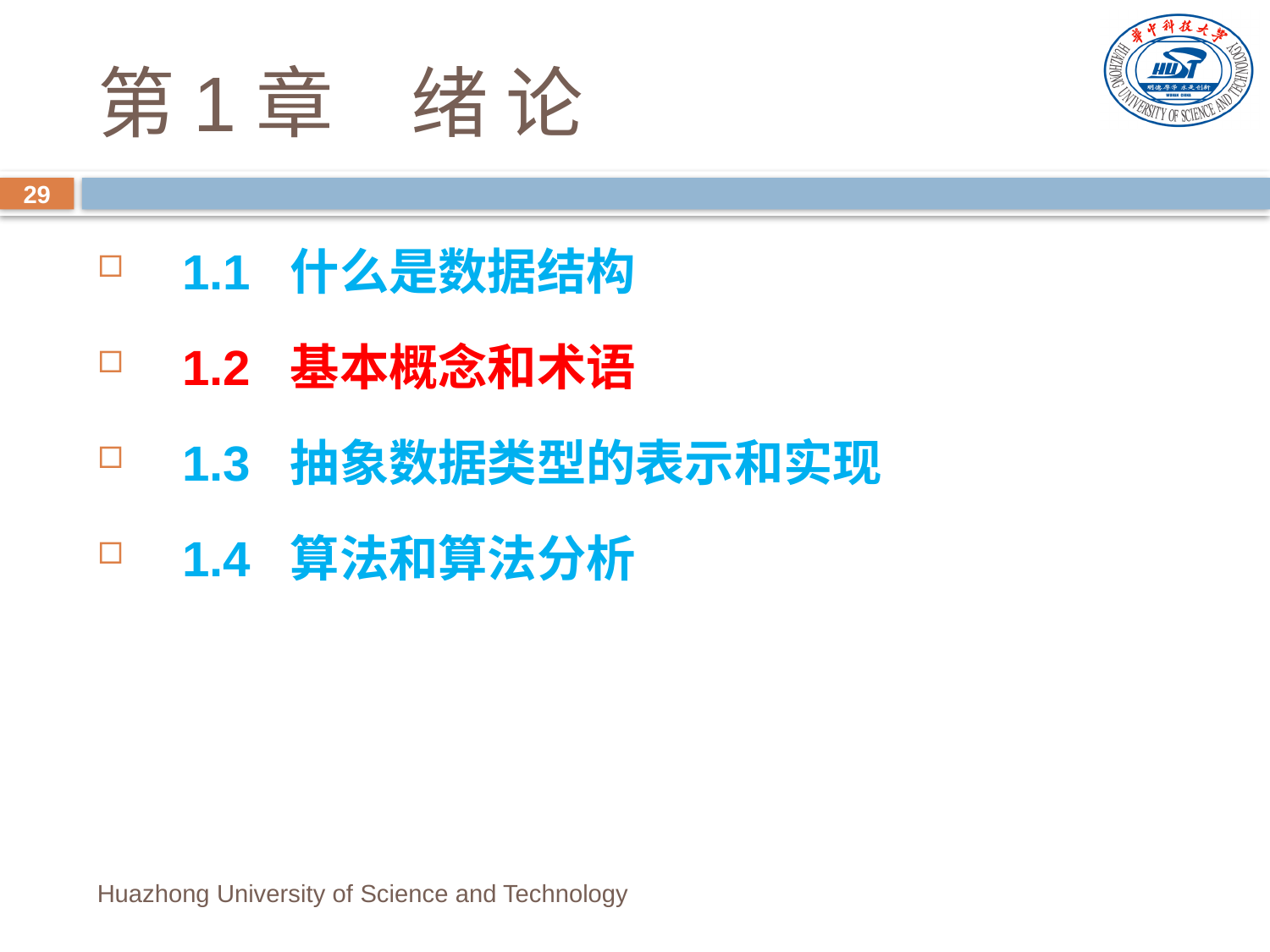

# 第1章　绪 论
29
1.1  什么是数据结构
1.2  基本概念和术语
1.3  抽象数据类型的表示和实现
1.4  算法和算法分析

Huazhong University of Science and Technology